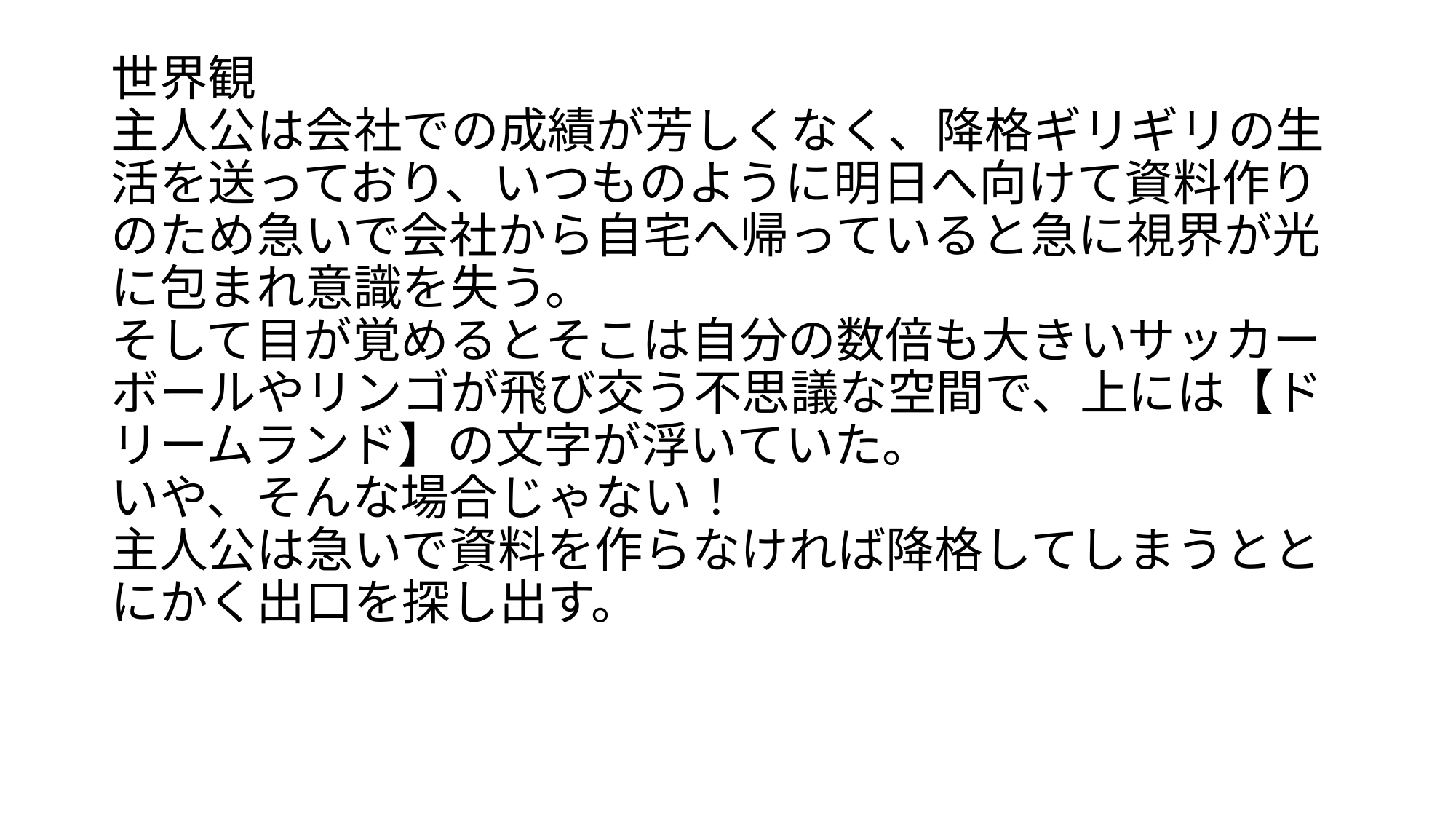

# 世界観 主人公は会社での成績が芳しくなく、降格ギリギリの生活を送っており、いつものように明日へ向けて資料作りのため急いで会社から自宅へ帰っていると急に視界が光に包まれ意識を失う。 そして目が覚めるとそこは自分の数倍も大きいサッカーボールやリンゴが飛び交う不思議な空間で、上には【ドリームランド】の文字が浮いていた。 いや、そんな場合じゃない！ 主人公は急いで資料を作らなければ降格してしまうととにかく出口を探し出す。